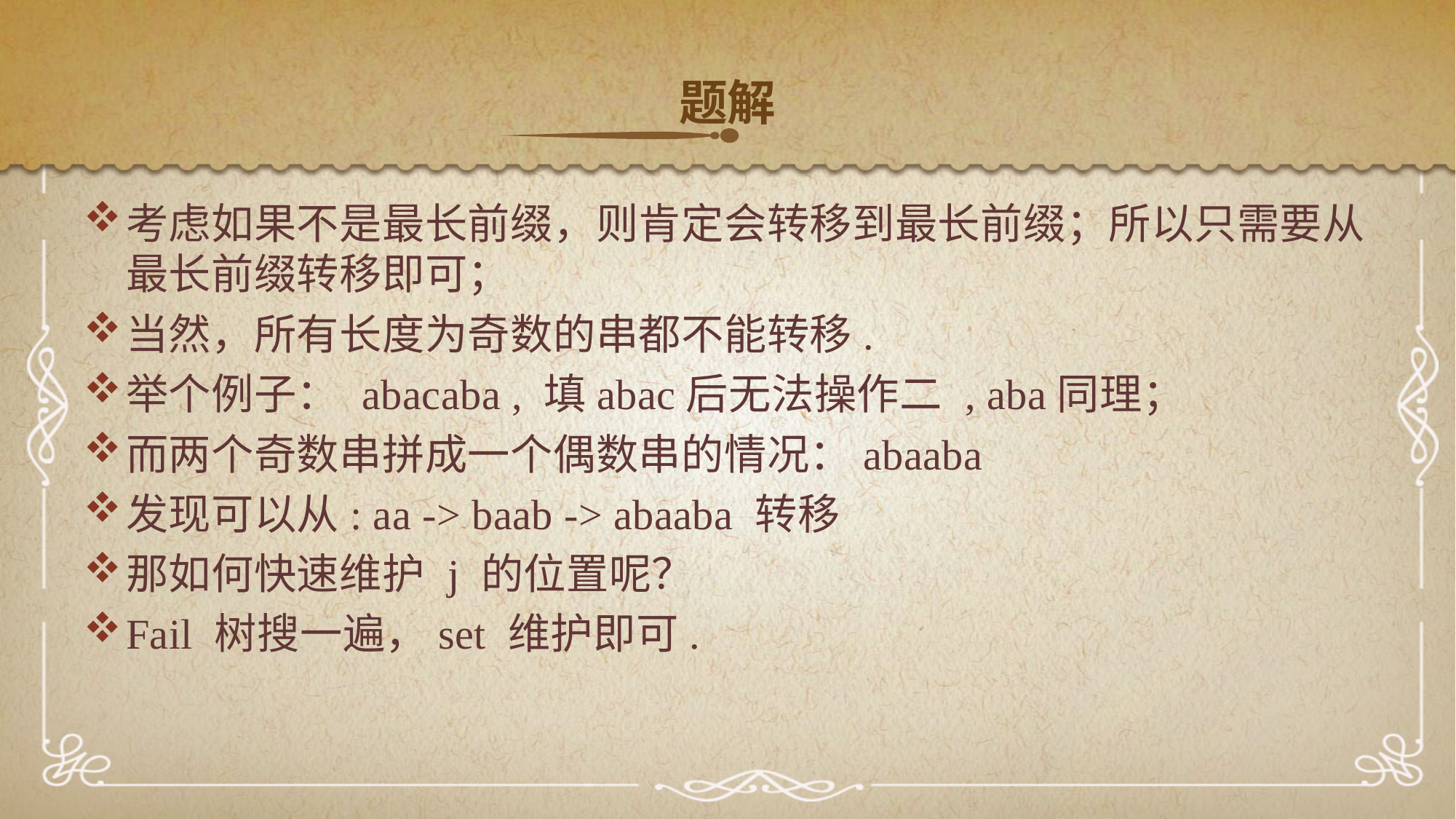

题解
考虑如果不是最长前缀，则肯定会转移到最长前缀；所以只需要从最长前缀转移即可；
当然，所有长度为奇数的串都不能转移.
举个例子： abacaba , 填abac后无法操作二 , aba同理；
而两个奇数串拼成一个偶数串的情况：abaaba
发现可以从: aa -> baab -> abaaba 转移
那如何快速维护 j 的位置呢？
Fail 树搜一遍，set 维护即可.